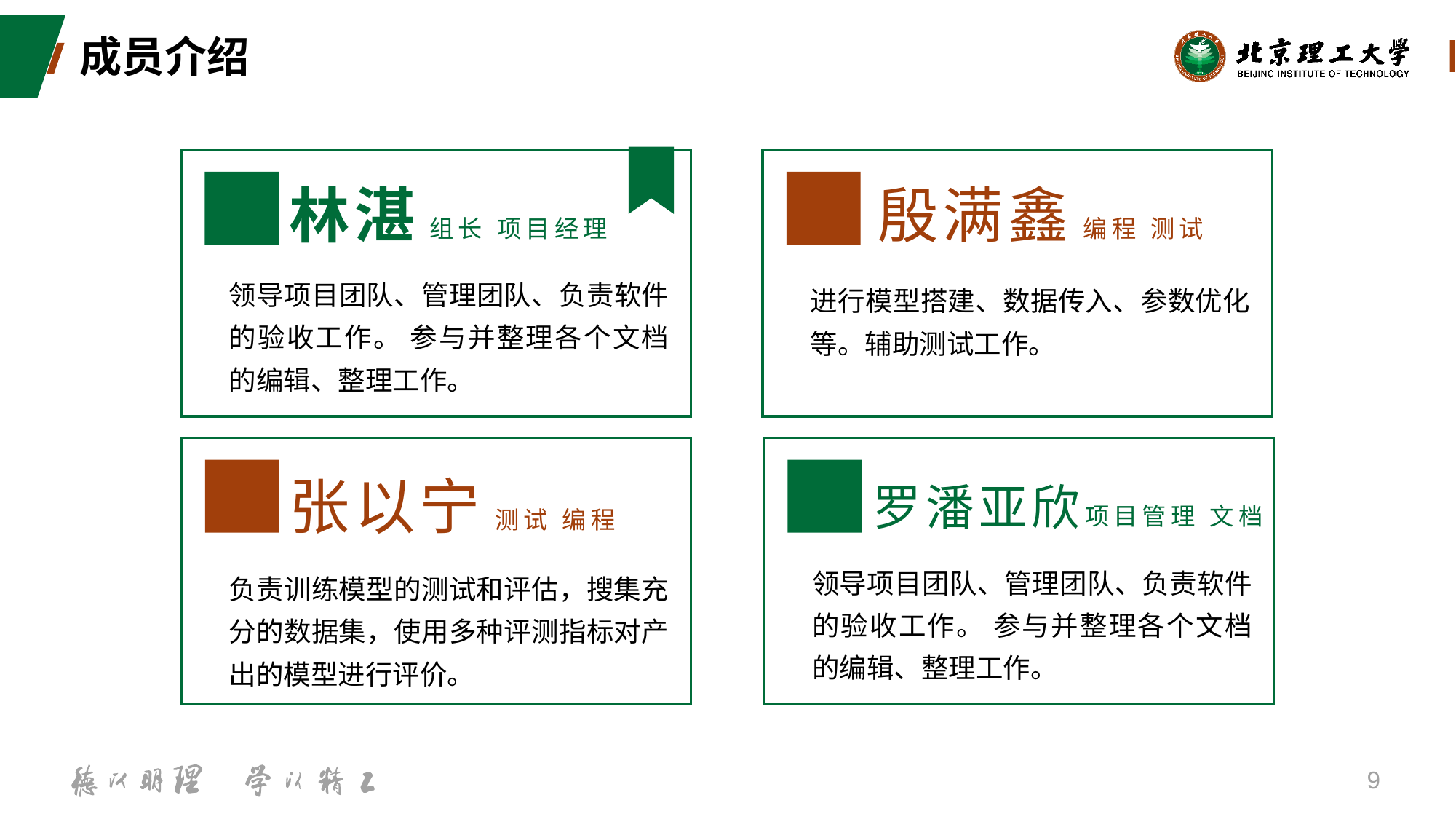

# 成员介绍

进行模型搭建、数据传入、参数优化等。辅助测试工作。
殷满鑫 编程 测试

林湛 组长 项目经理
领导项目团队、管理团队、负责软件的验收工作。 参与并整理各个文档的编辑、整理工作。

负责训练模型的测试和评估，搜集充分的数据集，使用多种评测指标对产出的模型进行评价。
张以宁 测试 编程

罗潘亚欣项目管理 文档
领导项目团队、管理团队、负责软件的验收工作。 参与并整理各个文档的编辑、整理工作。